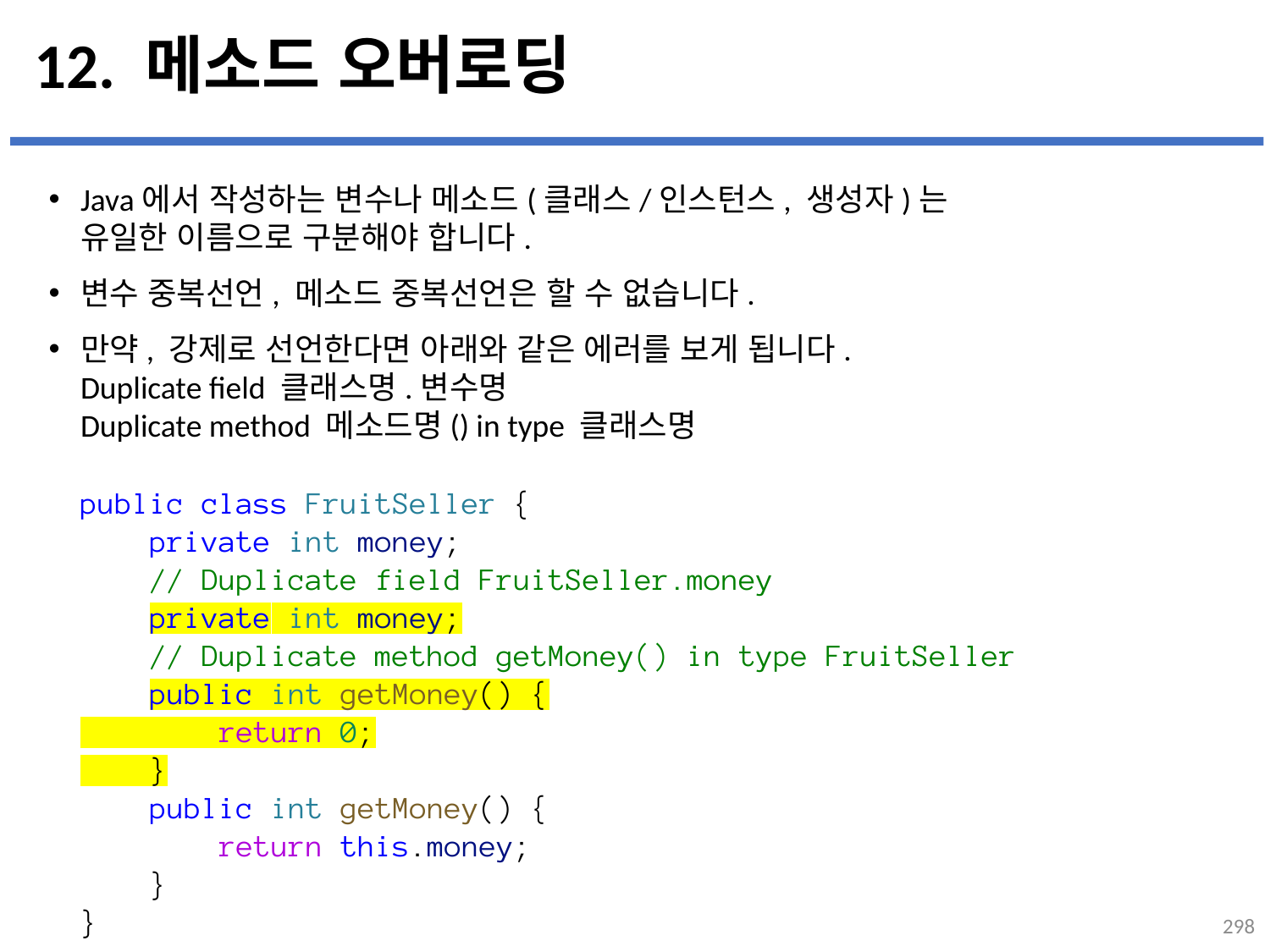

# 12. 메소드 오버로딩
Java에서 작성하는 변수나 메소드(클래스/인스턴스, 생성자)는
유일한 이름으로 구분해야 합니다.
변수 중복선언, 메소드 중복선언은 할 수 없습니다.
만약, 강제로 선언한다면 아래와 같은 에러를 보게 됩니다.
Duplicate field 클래스명.변수명
Duplicate method 메소드명() in type 클래스명

...

설명
public class FruitSeller {
    private int money;
    // Duplicate field FruitSeller.money
    private int money;
    // Duplicate method getMoney() in type FruitSeller
    public int getMoney() {
        return 0;
    }
    public int getMoney() {
        return this.money;
    }
}
298